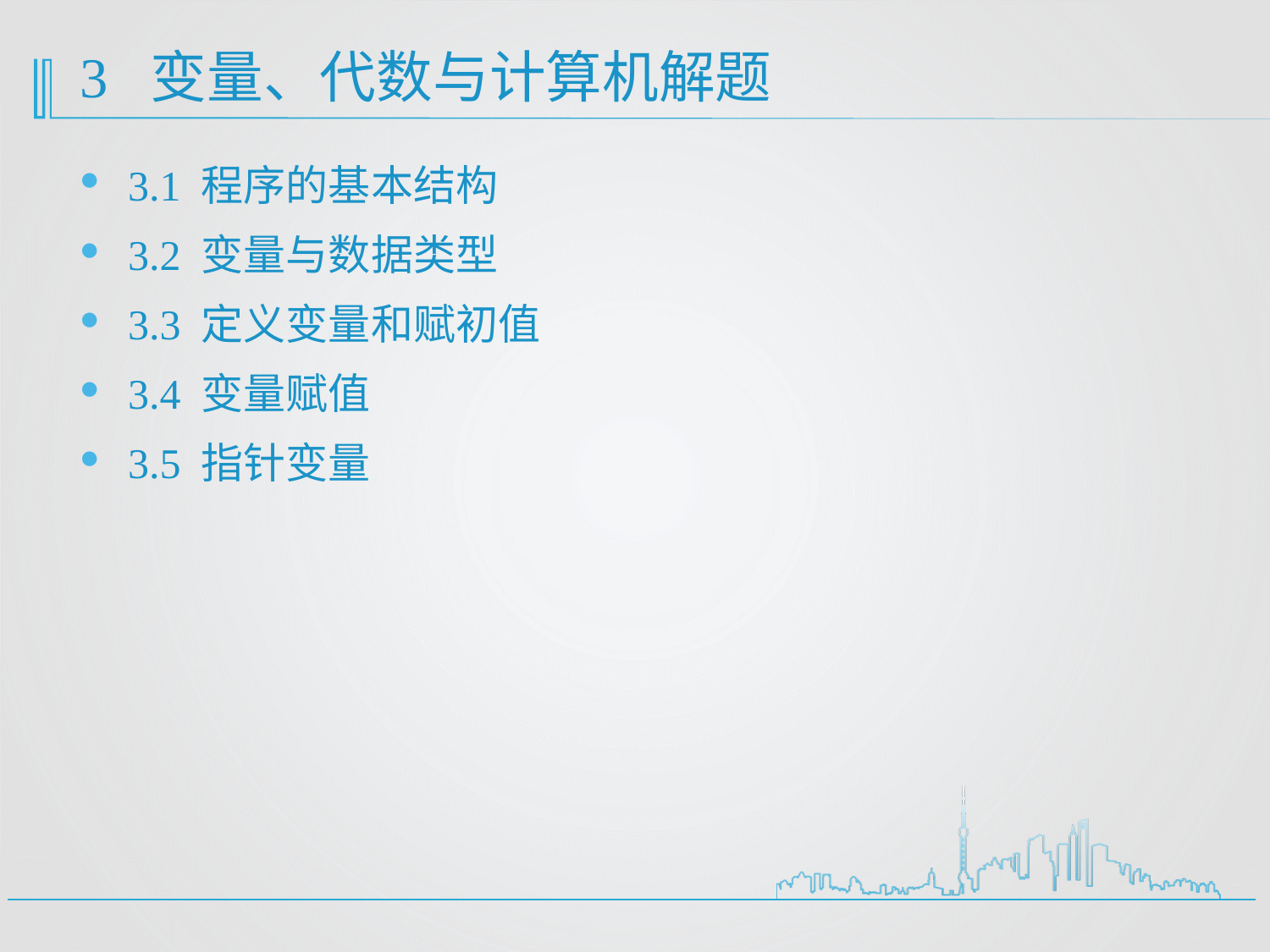

# 3  变量、代数与计算机解题
3.1 程序的基本结构
3.2 变量与数据类型
3.3 定义变量和赋初值
3.4 变量赋值
3.5 指针变量